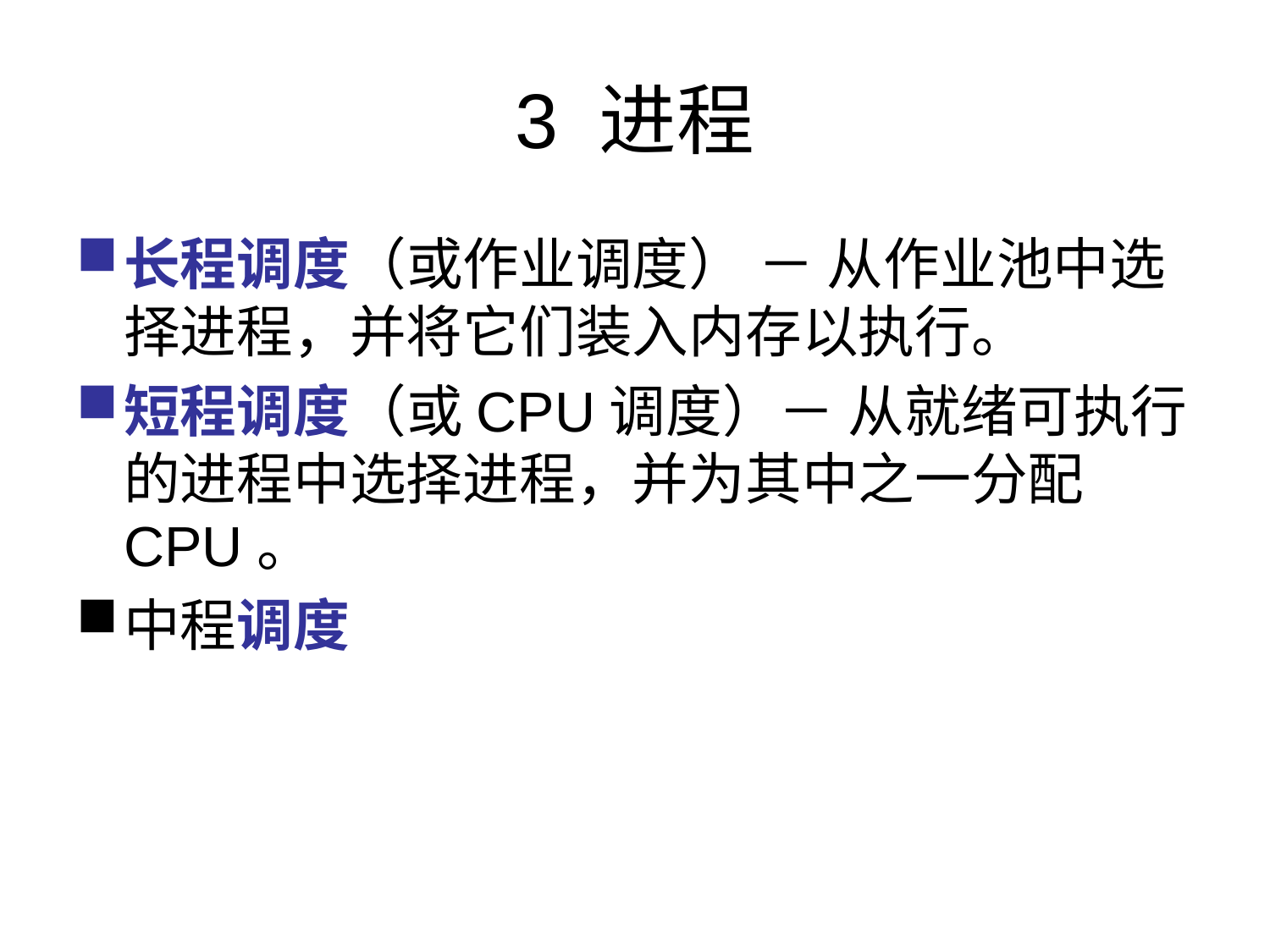

# 3 进程
长程调度（或作业调度） － 从作业池中选择进程，并将它们装入内存以执行。
短程调度（或CPU调度）－ 从就绪可执行的进程中选择进程，并为其中之一分配CPU。
中程调度